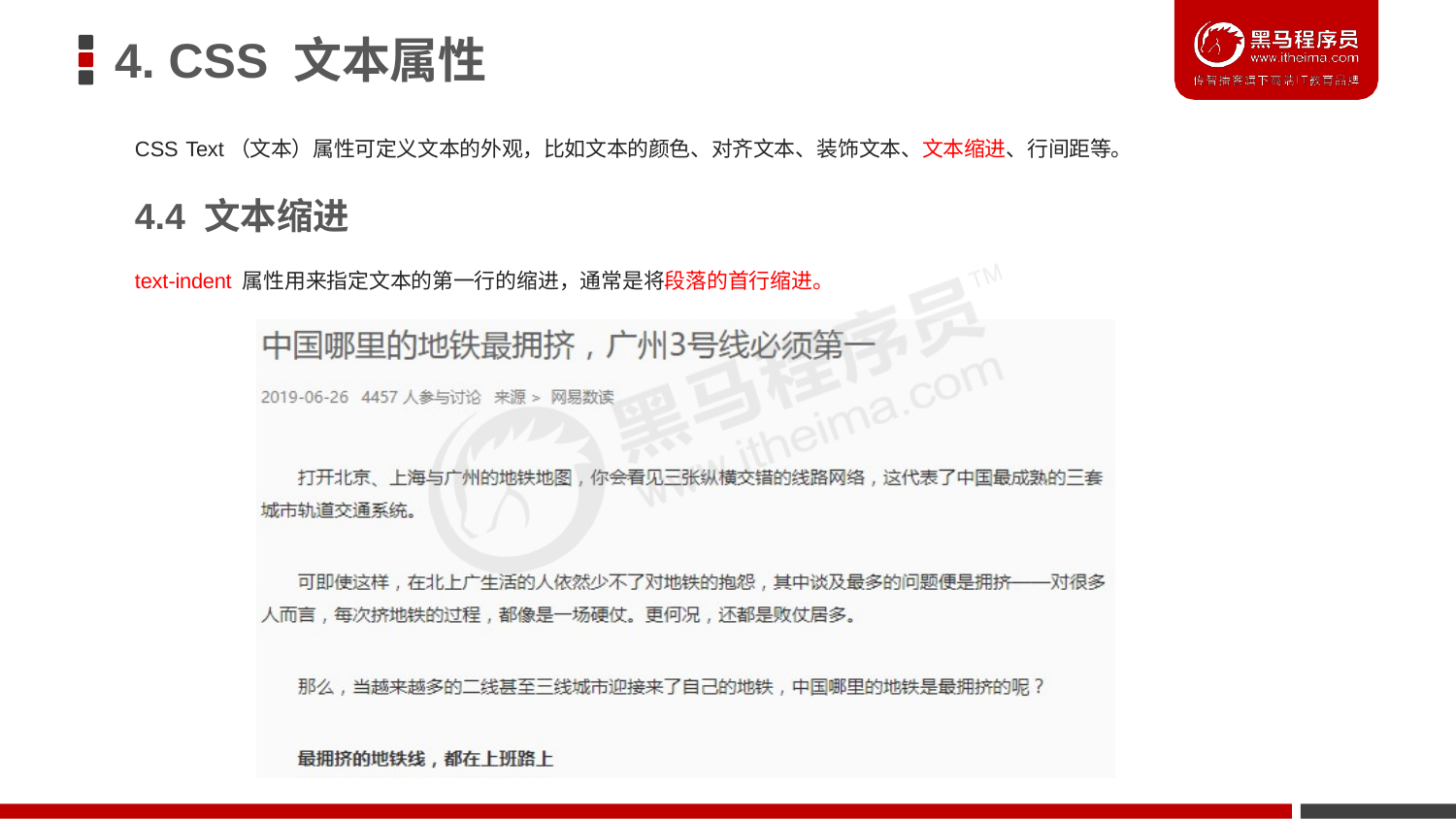

# 4. CSS 文本属性
CSS Text（文本）属性可定义文本的外观，比如文本的颜色、对齐文本、装饰文本、文本缩进、行间距等。

4.4 文本缩进
text-indent 属性用来指定文本的第一行的缩进，通常是将段落的首行缩进。